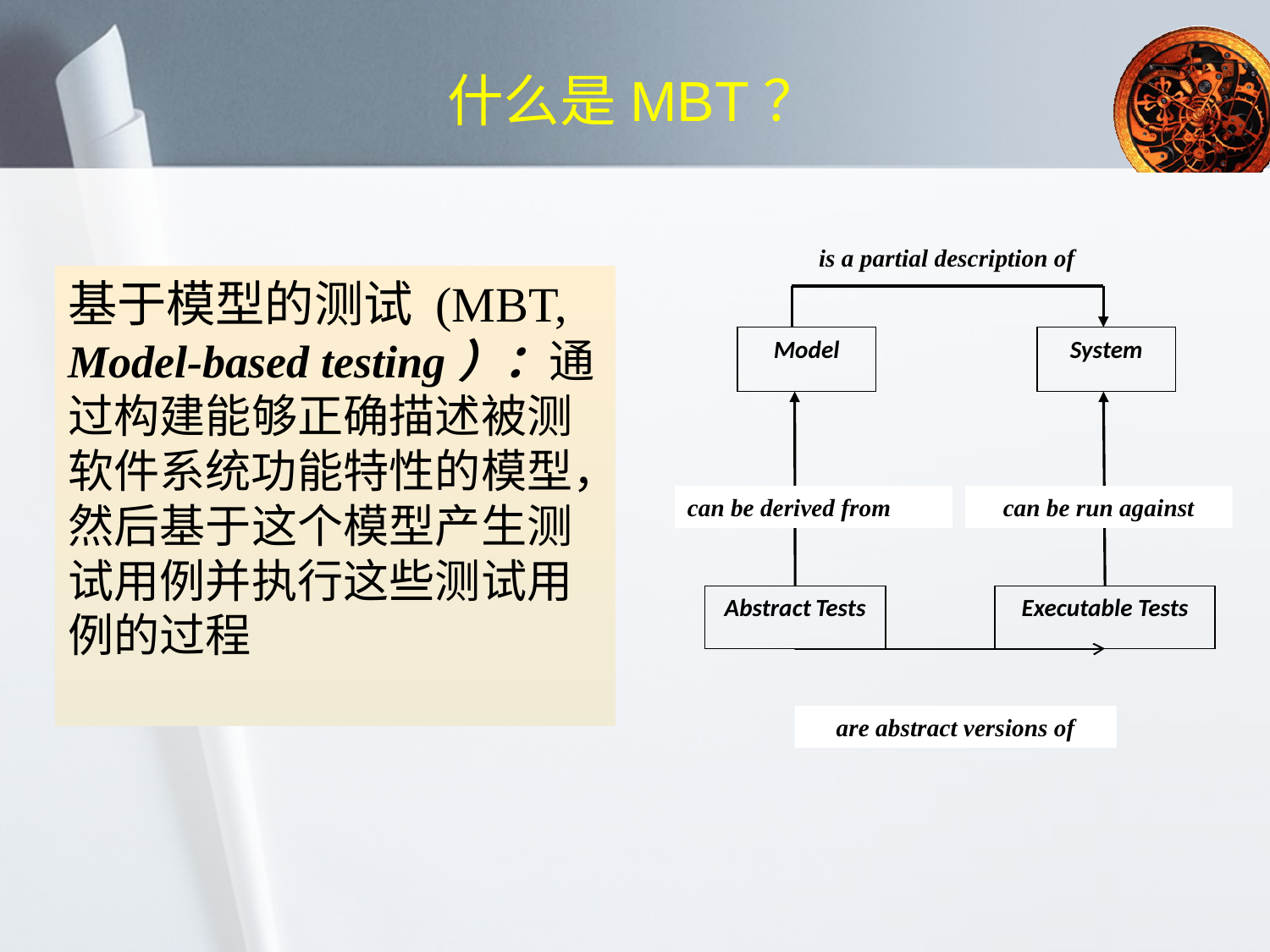

# 什么是MBT？
          is a partial description of
Model
System
can be derived from
can be run against
Abstract Tests
Executable Tests
are abstract versions of
基于模型的测试 (MBT, Model-based testing）：通过构建能够正确描述被测软件系统功能特性的模型，然后基于这个模型产生测试用例并执行这些测试用例的过程